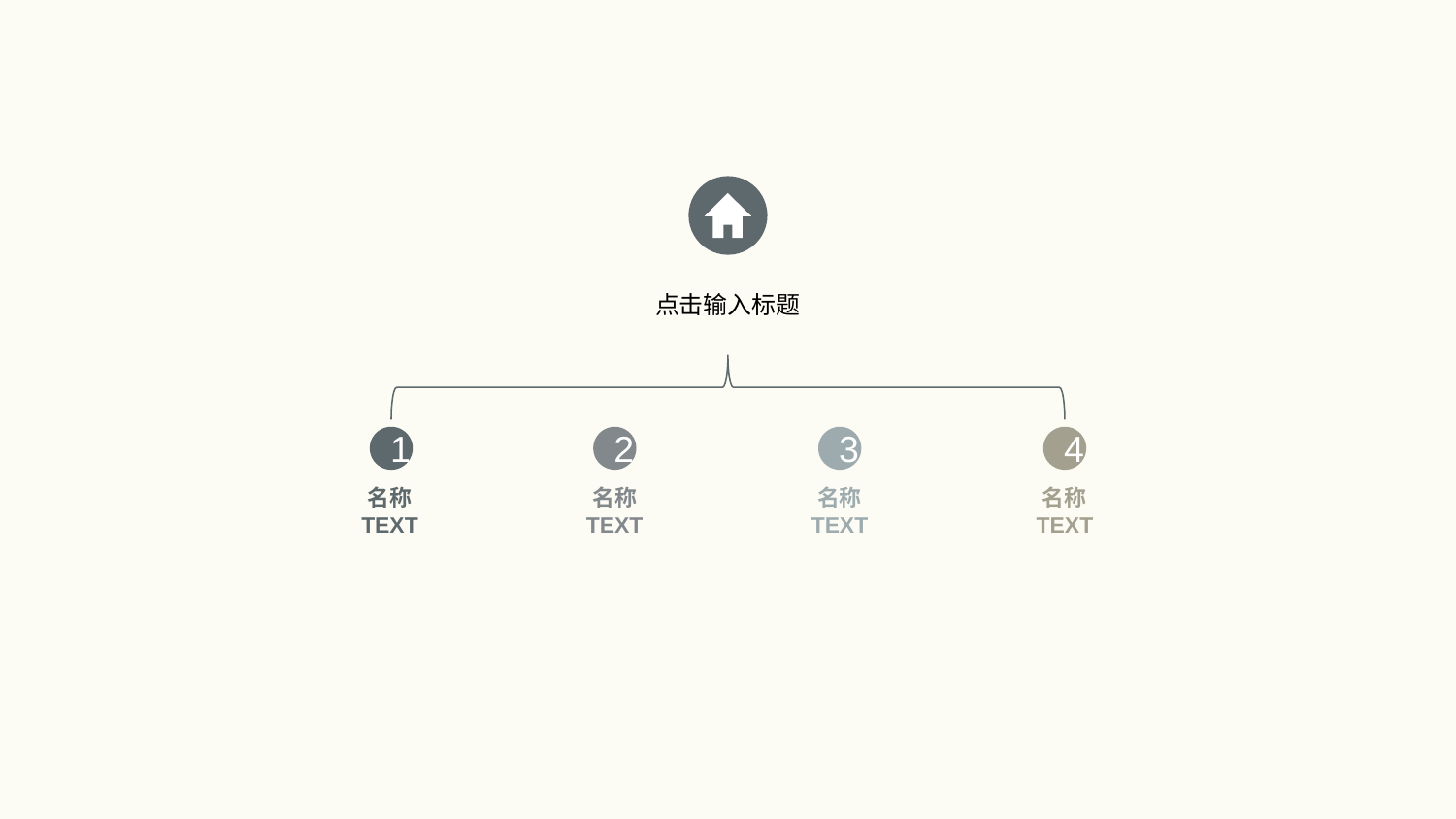

点击输入标题
1
名称
TEXT
2
名称
TEXT
3
名称
TEXT
4
名称
TEXT